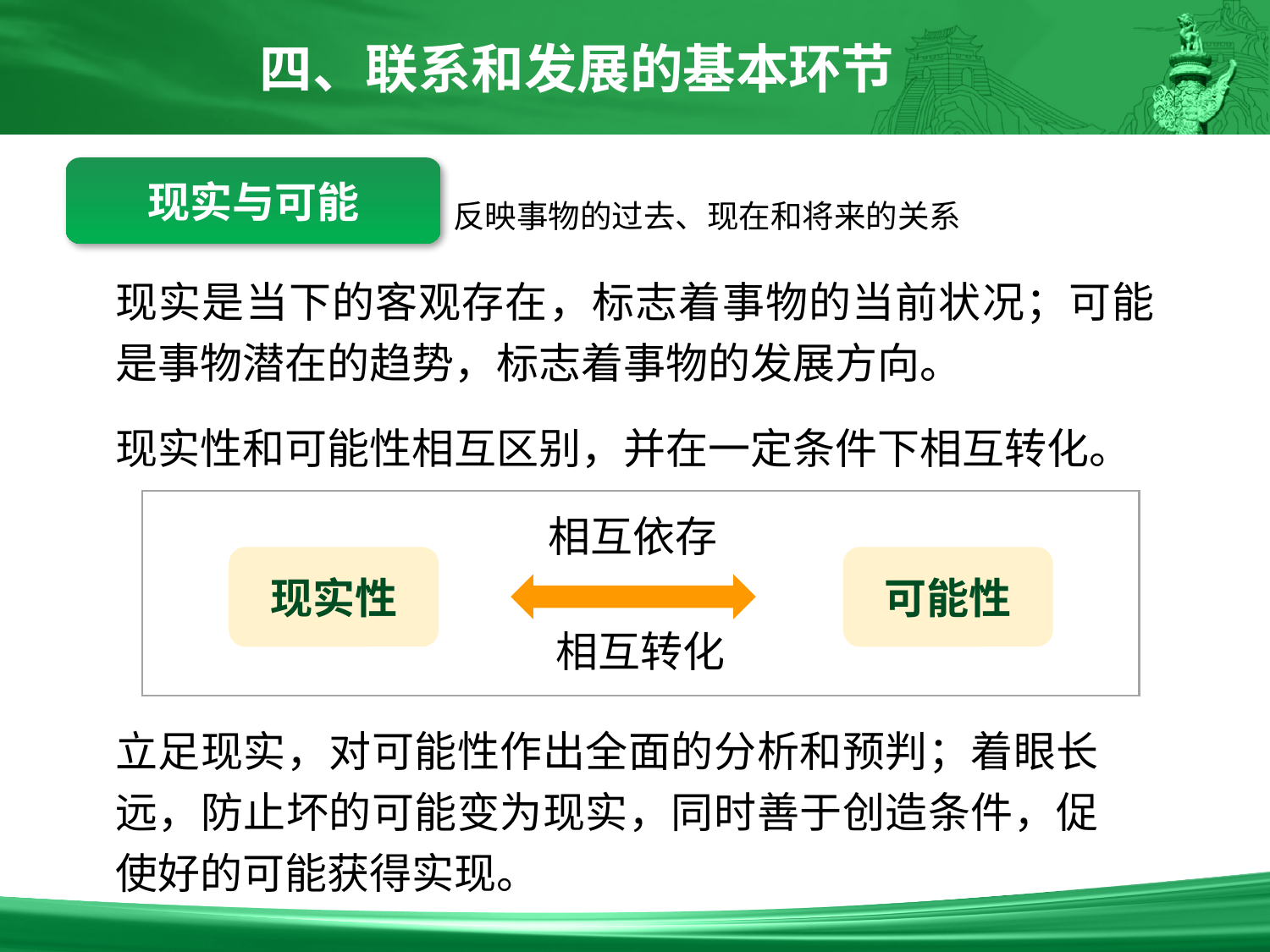

四、联系和发展的基本环节
现实与可能
反映事物的过去、现在和将来的关系
现实是当下的客观存在，标志着事物的当前状况；可能是事物潜在的趋势，标志着事物的发展方向。
现实性和可能性相互区别，并在一定条件下相互转化。

相互依存
现实性
可能性

相互转化
立足现实，对可能性作出全面的分析和预判；着眼长远，防止坏的可能变为现实，同时善于创造条件，促使好的可能获得实现。